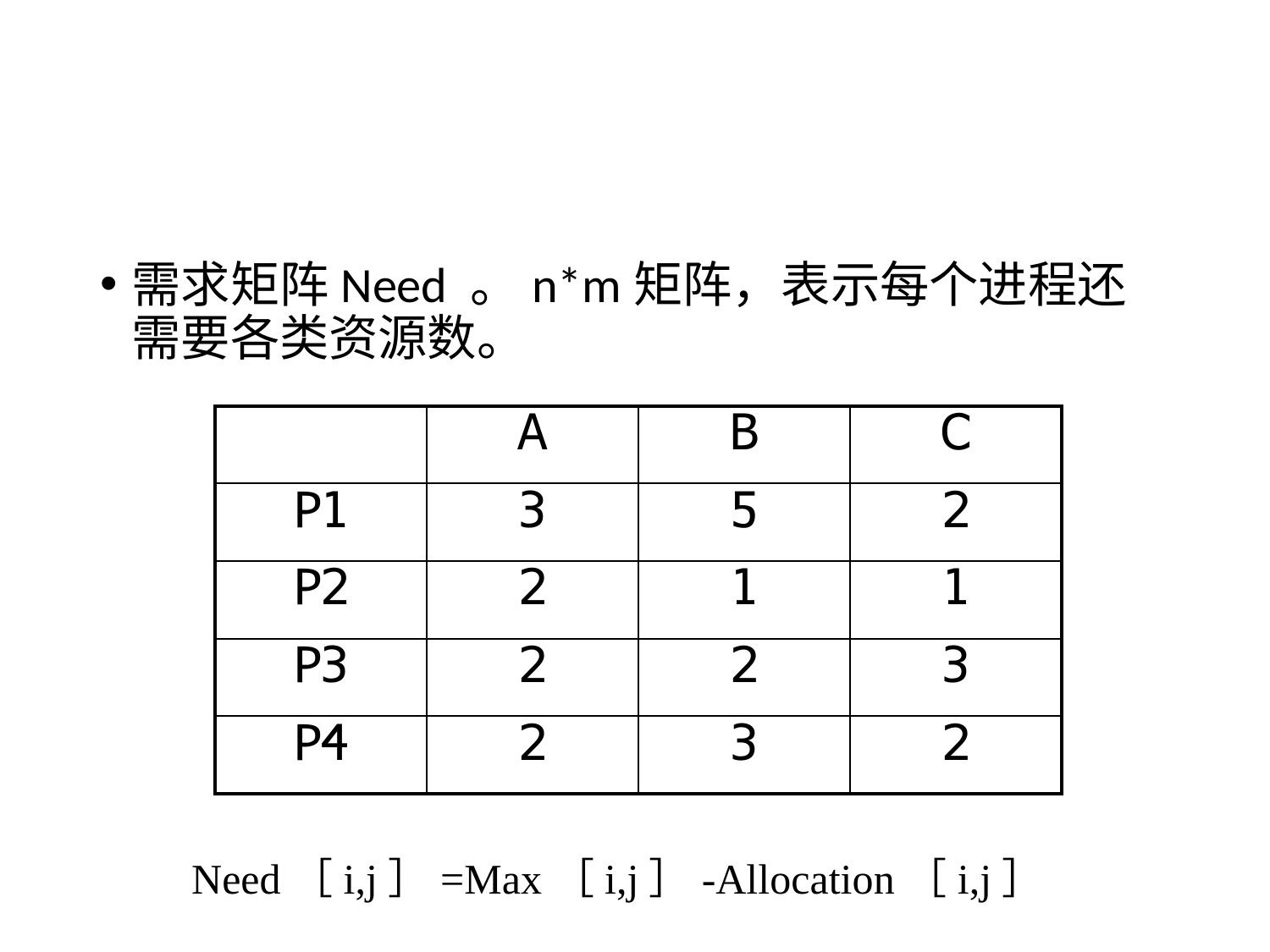

#
需求矩阵Need 。n*m矩阵，表示每个进程还需要各类资源数。

|  | A | B | C |
| --- | --- | --- | --- |
| P1 | 3 | 5 | 2 |
| P2 | 2 | 1 | 1 |
| P3 | 2 | 2 | 3 |
| P4 | 2 | 3 | 2 |
Need［i,j］=Max［i,j］-Allocation［i,j］